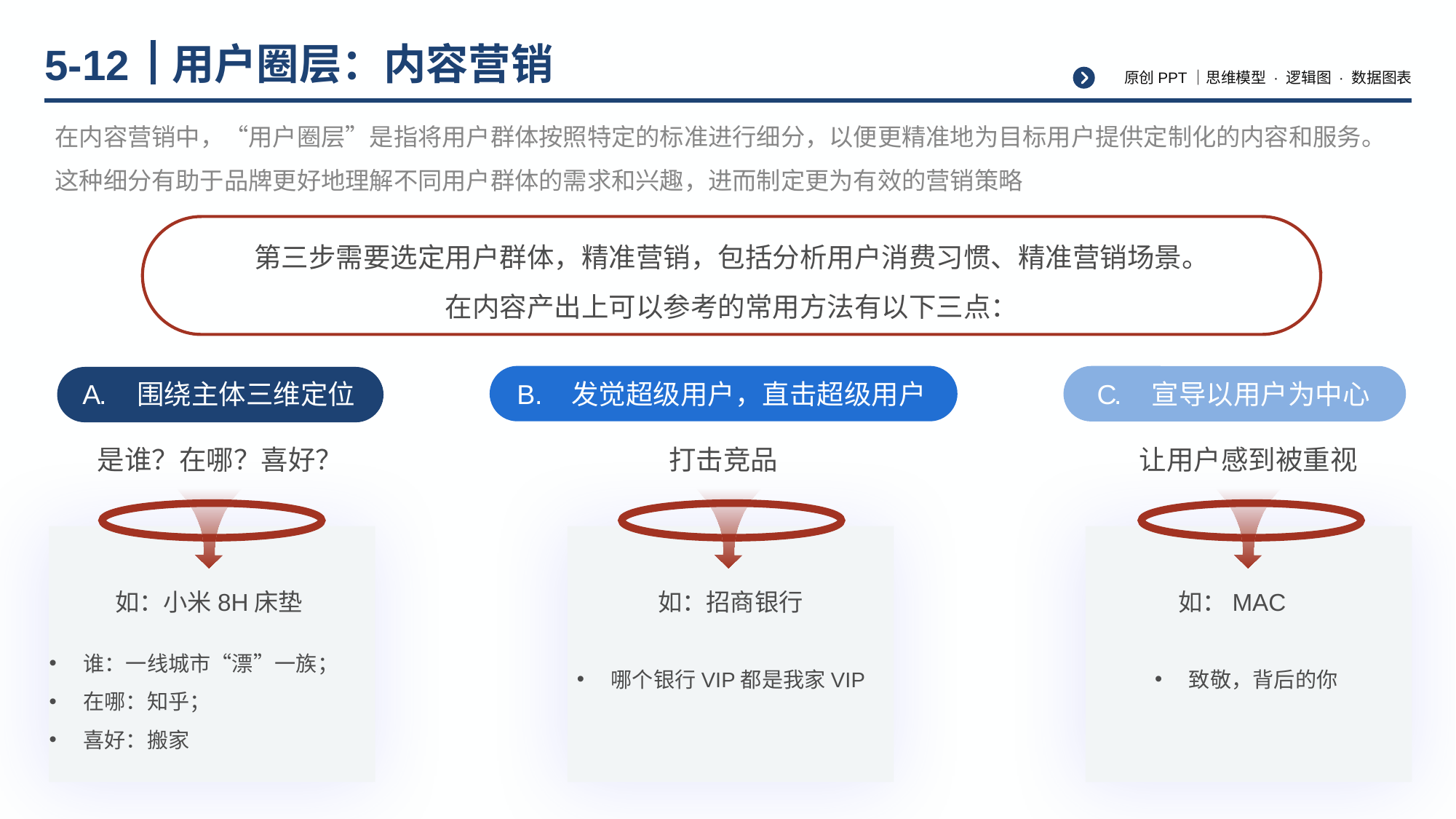

# 用户圈层：内容营销
5-12
在内容营销中，“用户圈层”是指将用户群体按照特定的标准进行细分，以便更精准地为目标用户提供定制化的内容和服务。这种细分有助于品牌更好地理解不同用户群体的需求和兴趣，进而制定更为有效的营销策略

第三步需要选定用户群体，精准营销，包括分析用户消费习惯、精准营销场景。
在内容产出上可以参考的常用方法有以下三点：

围绕主体三维定位
发觉超级用户，直击超级用户
宣导以用户为中心

是谁？在哪？喜好？
打击竞品
让用户感到被重视

如：小米8H床垫
如：招商银行
如：MAC
谁：一线城市“漂”一族；
在哪：知乎；
喜好：搬家
哪个银行VIP都是我家VIP
致敬，背后的你